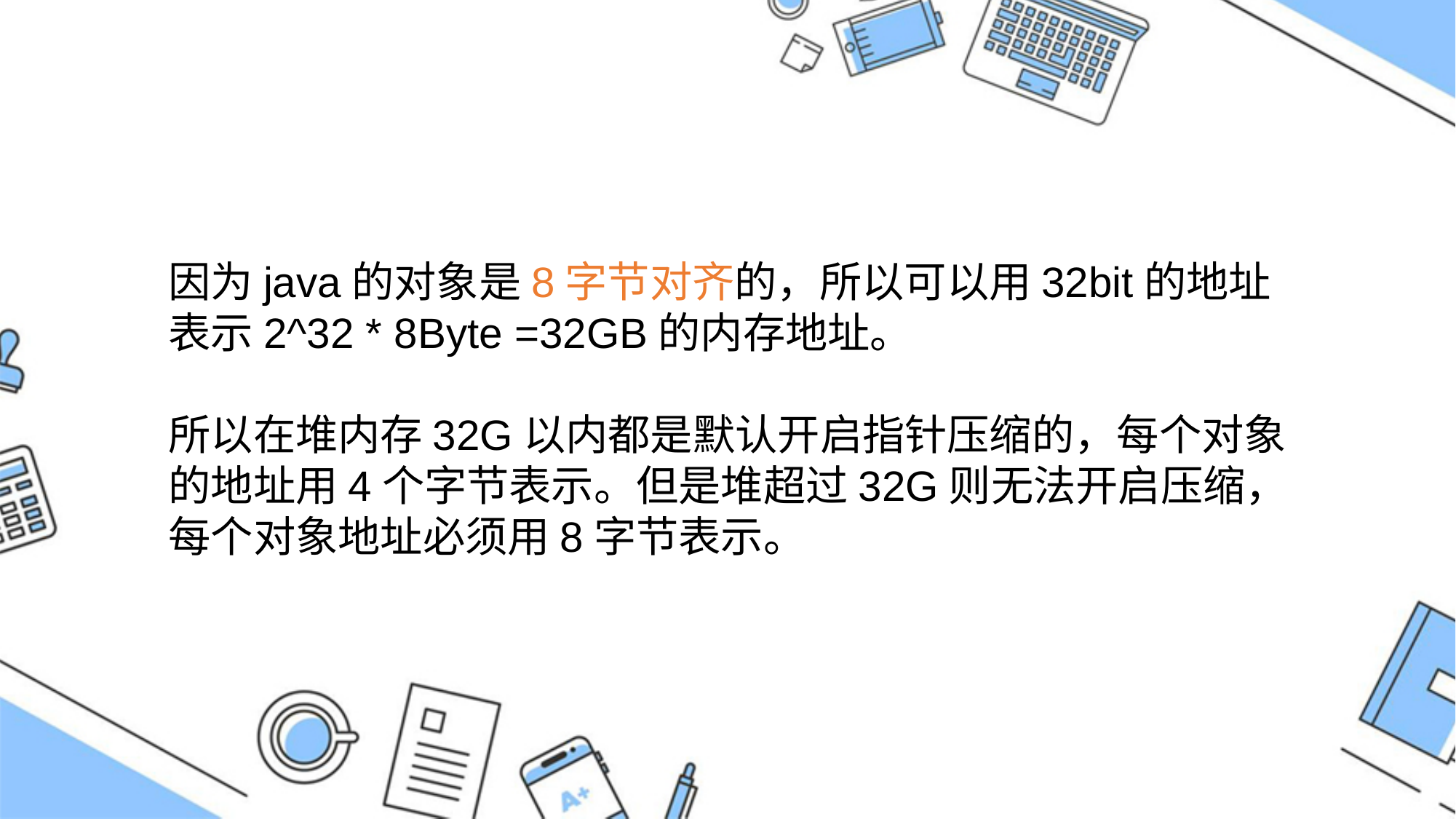

因为java的对象是8字节对齐的，所以可以用32bit的地址表示2^32 * 8Byte =32GB的内存地址。

所以在堆内存32G以内都是默认开启指针压缩的，每个对象的地址用4个字节表示。但是堆超过32G则无法开启压缩，每个对象地址必须用8字节表示。